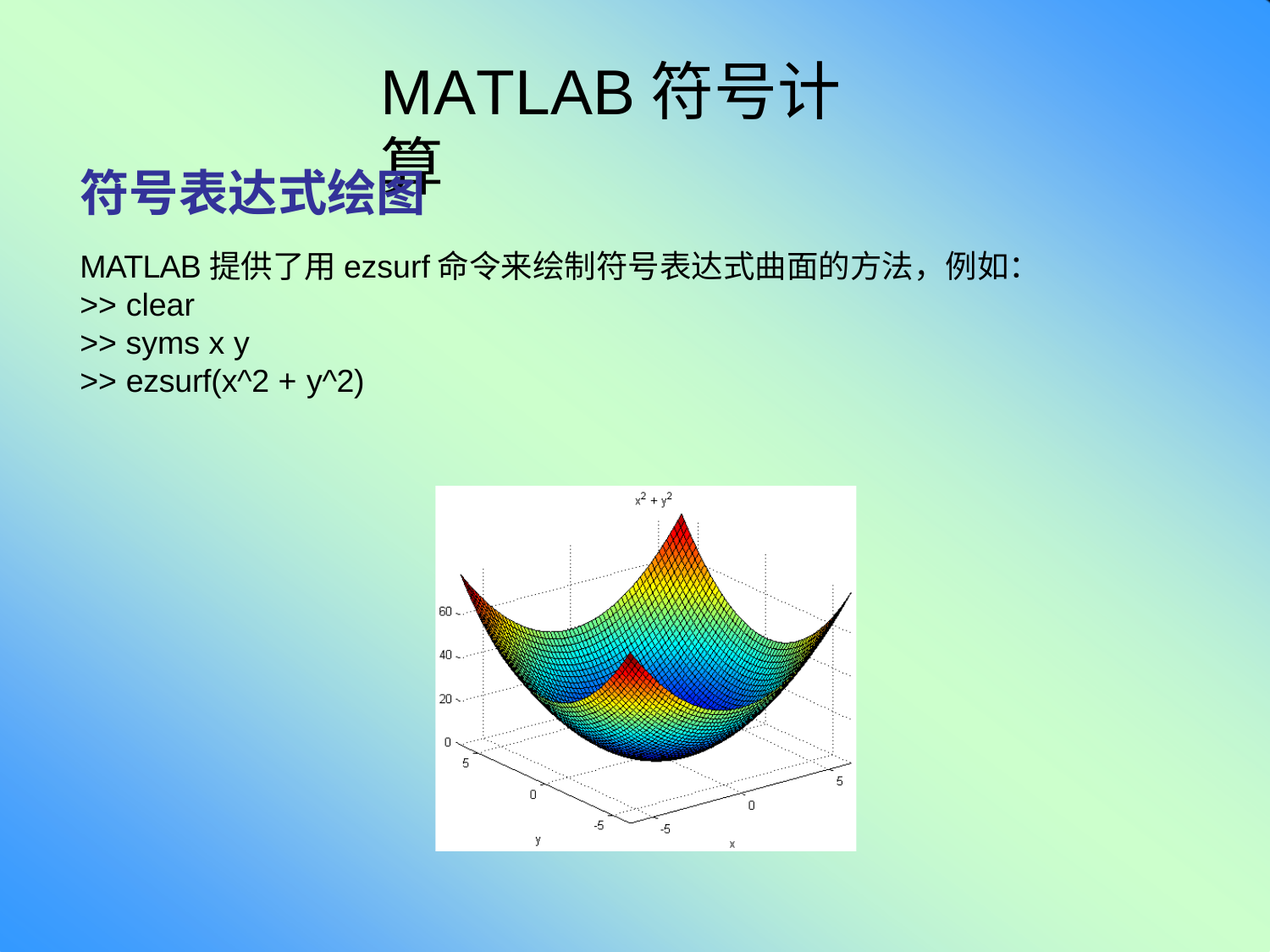

# MATLAB符号计算
符号表达式绘图
MATLAB提供了用ezsurf命令来绘制符号表达式曲面的方法，例如：
>> clear
>> syms x y
>> ezsurf(x^2 + y^2)